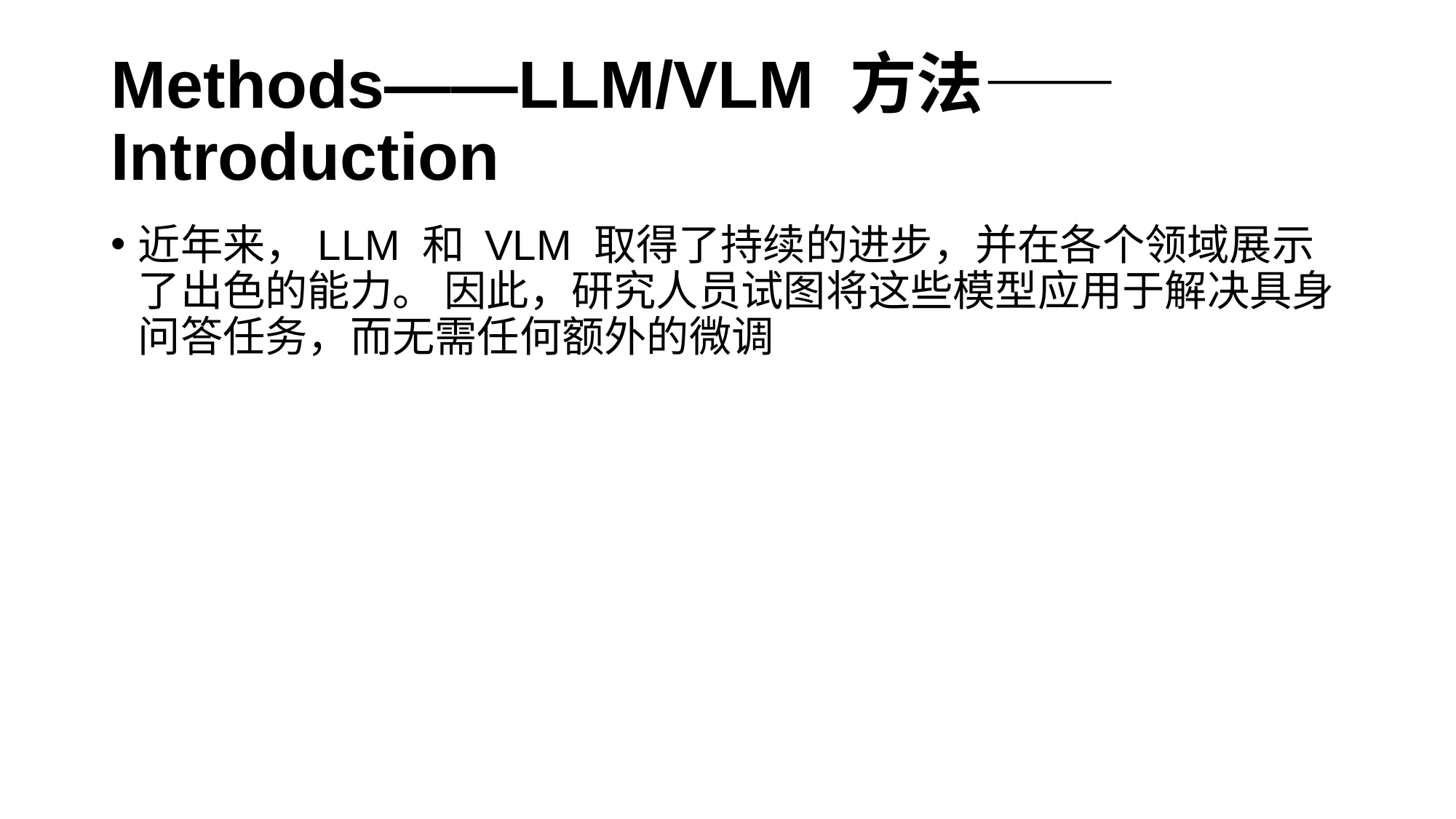

# Methods——LLM/VLM 方法——Introduction
近年来，LLM 和 VLM 取得了持续的进步，并在各个领域展示了出色的能力。 因此，研究人员试图将这些模型应用于解决具身问答任务，而无需任何额外的微调